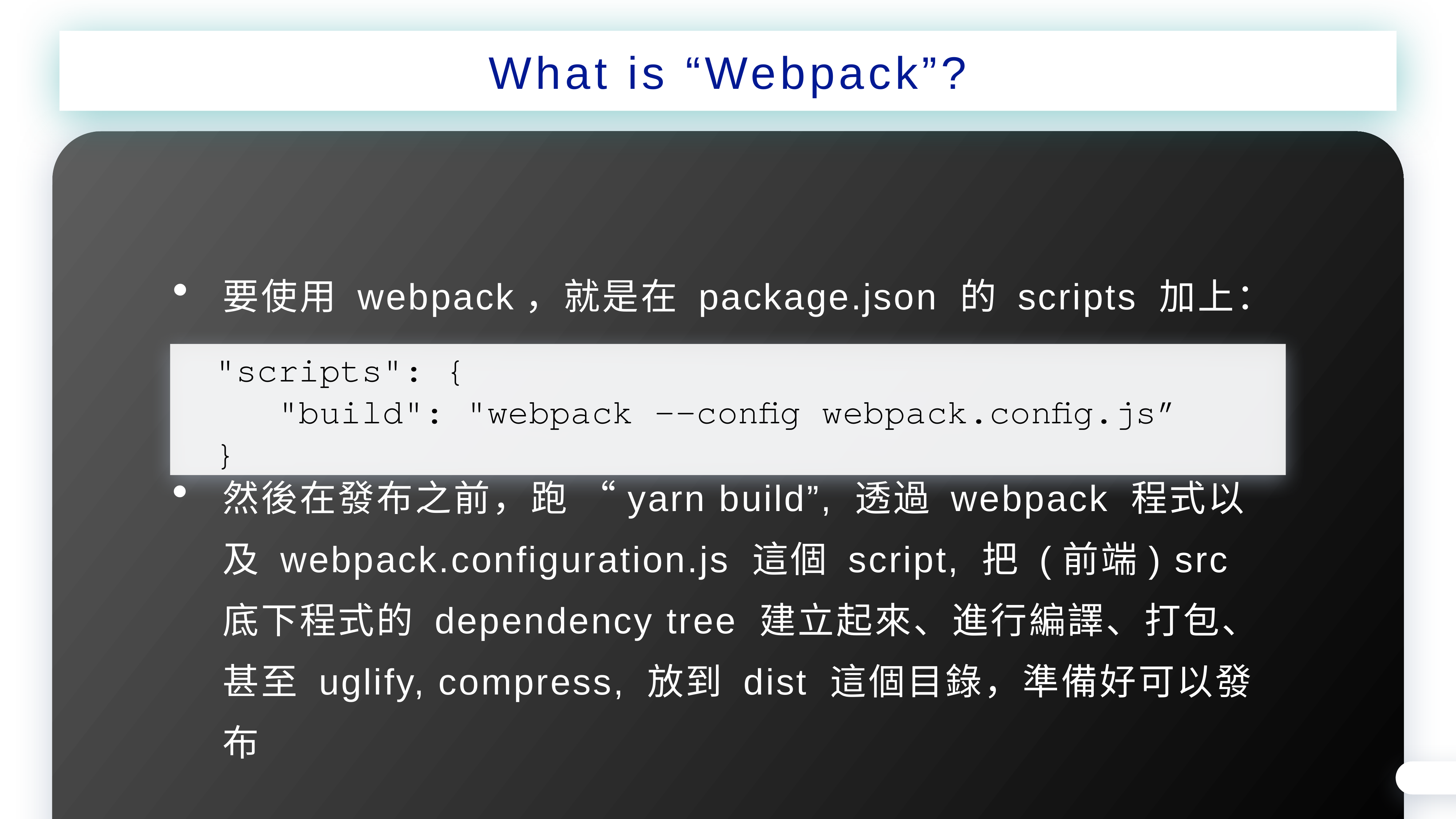

What is “Webpack”?
要使用 webpack，就是在 package.json 的 scripts 加上：
  "scripts": {
     "build": "webpack --config webpack.config.js”
  }
然後在發布之前，跑 “yarn build”, 透過 webpack 程式以及 webpack.configuration.js 這個 script, 把 (前端) src 底下程式的 dependency tree 建立起來、進行編譯、打包、甚至 uglify, compress, 放到 dist 這個目錄，準備好可以發布
13